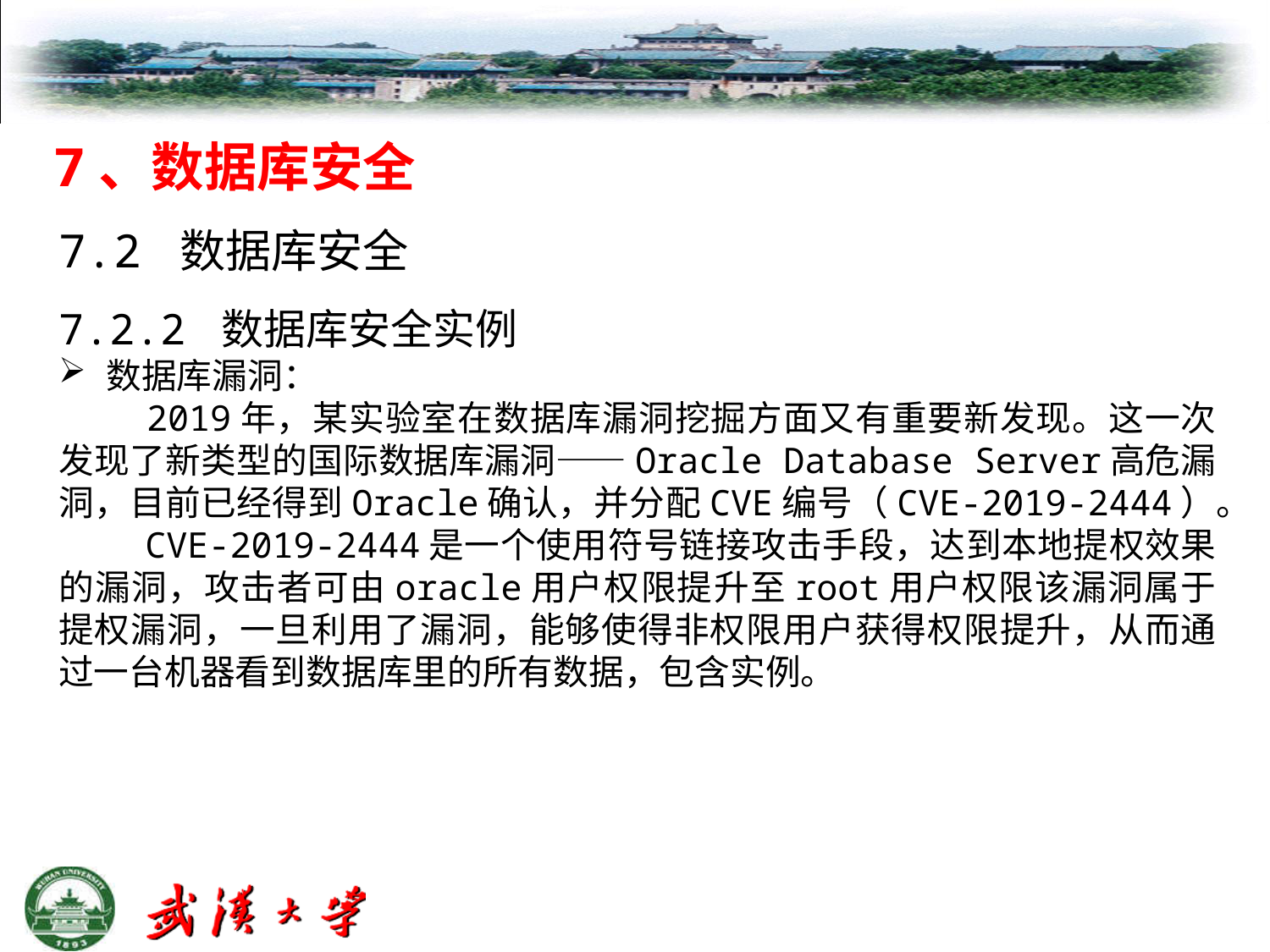

7、数据库安全
7.2 数据库安全
7.2.2 数据库安全实例
数据库漏洞：
    2019年，某实验室在数据库漏洞挖掘方面又有重要新发现。这一次发现了新类型的国际数据库漏洞——Oracle Database Server高危漏洞，目前已经得到Oracle确认，并分配CVE编号（CVE-2019-2444）。
    CVE-2019-2444是一个使用符号链接攻击手段，达到本地提权效果的漏洞，攻击者可由oracle用户权限提升至root用户权限该漏洞属于提权漏洞，一旦利用了漏洞，能够使得非权限用户获得权限提升，从而通过一台机器看到数据库里的所有数据，包含实例。